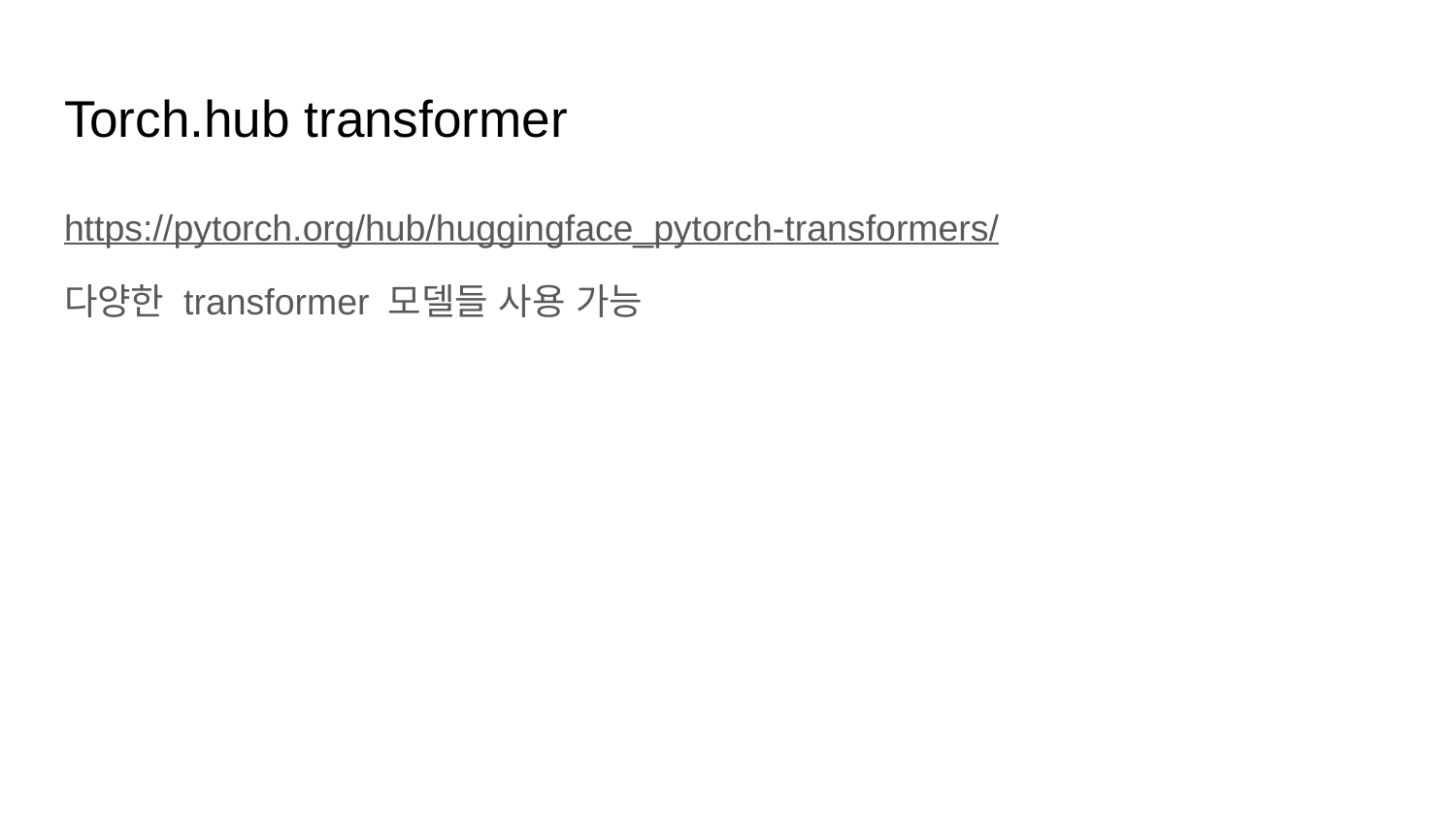

# Torch.hub transformer
https://pytorch.org/hub/huggingface_pytorch-transformers/
다양한 transformer 모델들 사용 가능